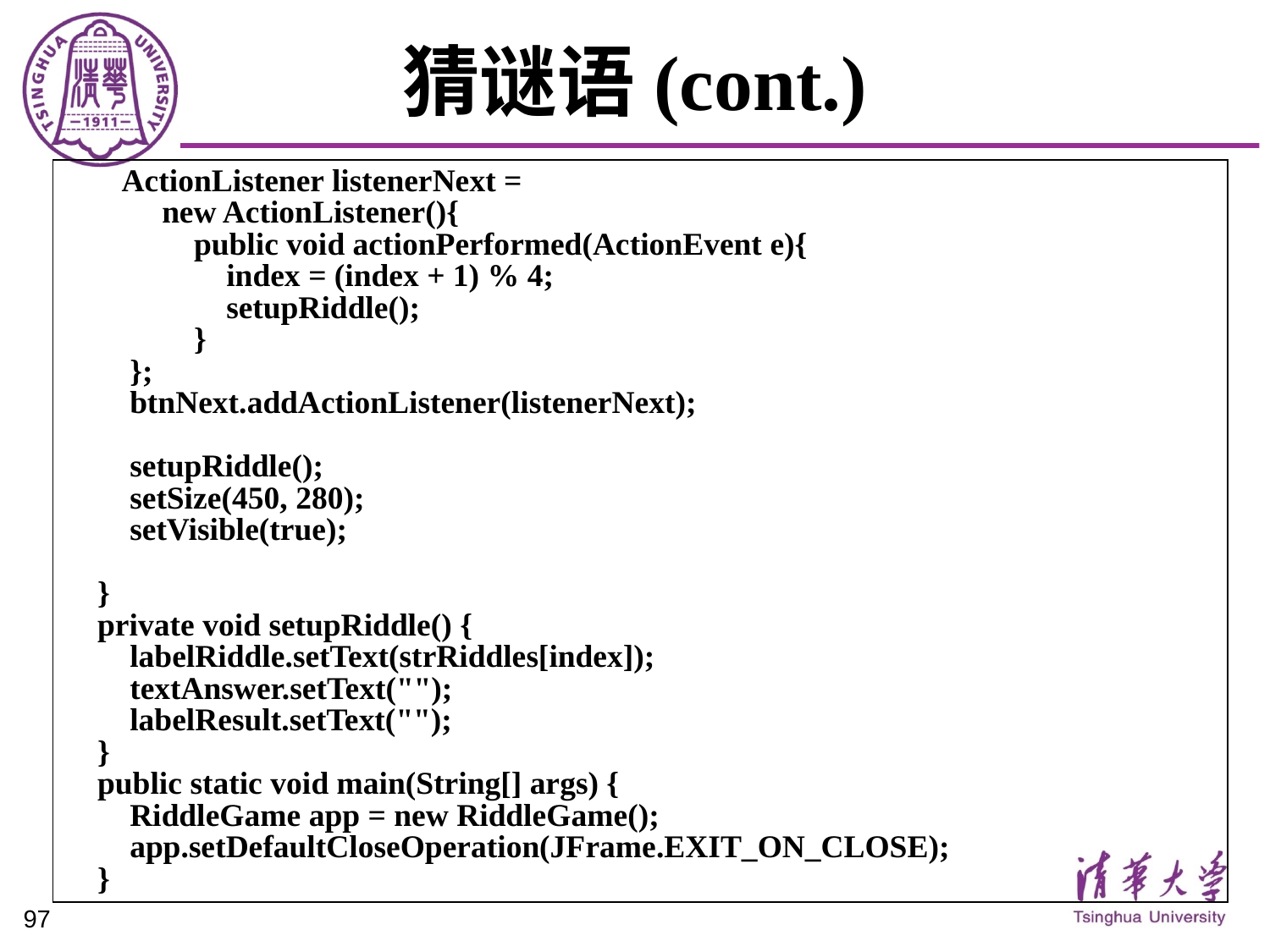

# 猜谜语(cont.)
       ActionListener listenerNext =
            new ActionListener(){
                public void actionPerformed(ActionEvent e){
                    index = (index + 1) % 4;
                    setupRiddle();
                }
        };
        btnNext.addActionListener(listenerNext);

        setupRiddle();
        setSize(450, 280);
        setVisible(true);

    }
    private void setupRiddle() {
        labelRiddle.setText(strRiddles[index]);
        textAnswer.setText("");
        labelResult.setText("");
    }
    public static void main(String[] args) {
        RiddleGame app = new RiddleGame();
        app.setDefaultCloseOperation(JFrame.EXIT_ON_CLOSE);
    }
97